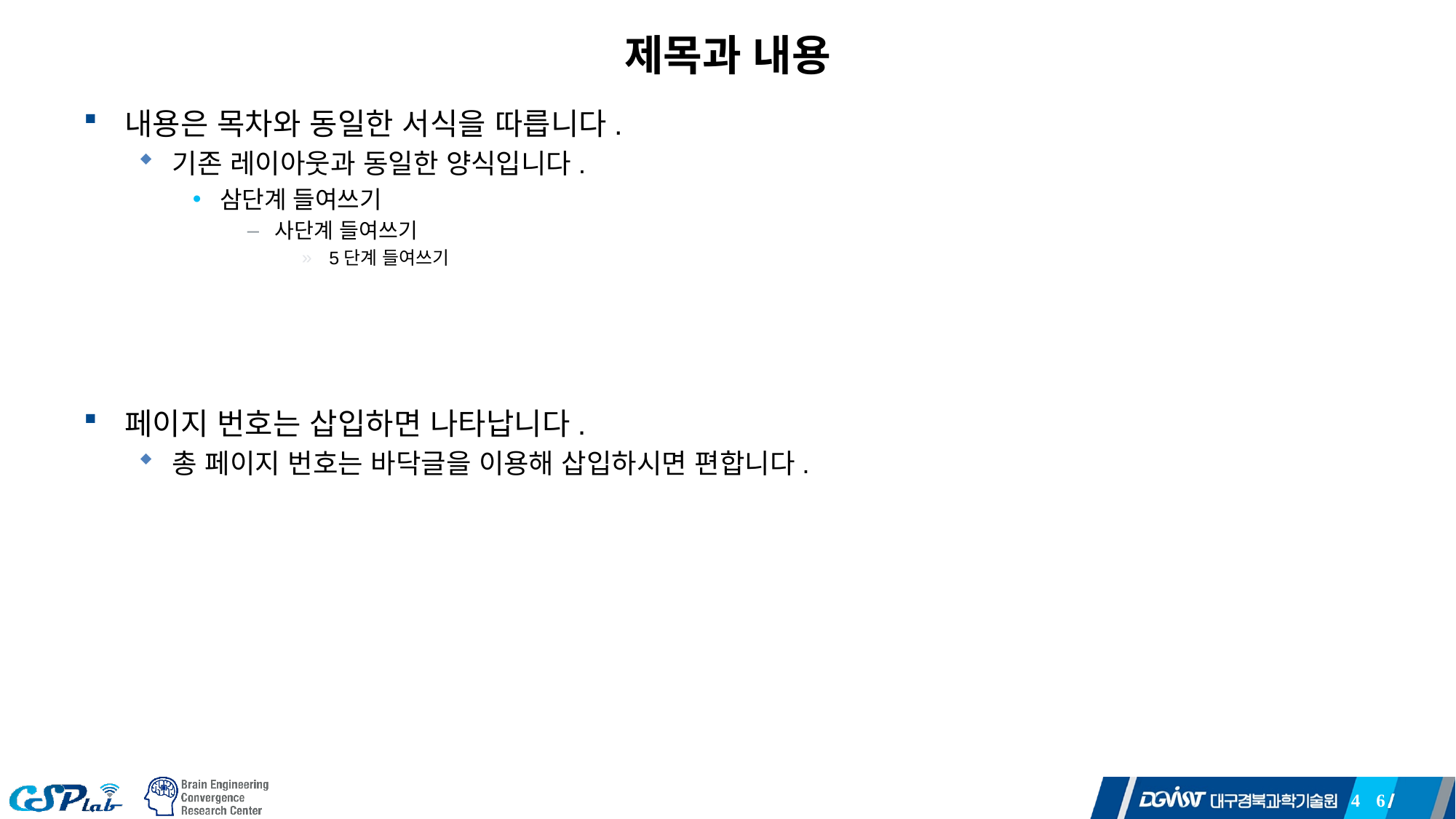

# 제목과 내용
내용은 목차와 동일한 서식을 따릅니다.
기존 레이아웃과 동일한 양식입니다.
삼단계 들여쓰기
사단계 들여쓰기
5단계 들여쓰기

페이지 번호는 삽입하면 나타납니다.
총 페이지 번호는 바닥글을 이용해 삽입하시면 편합니다.
4
6